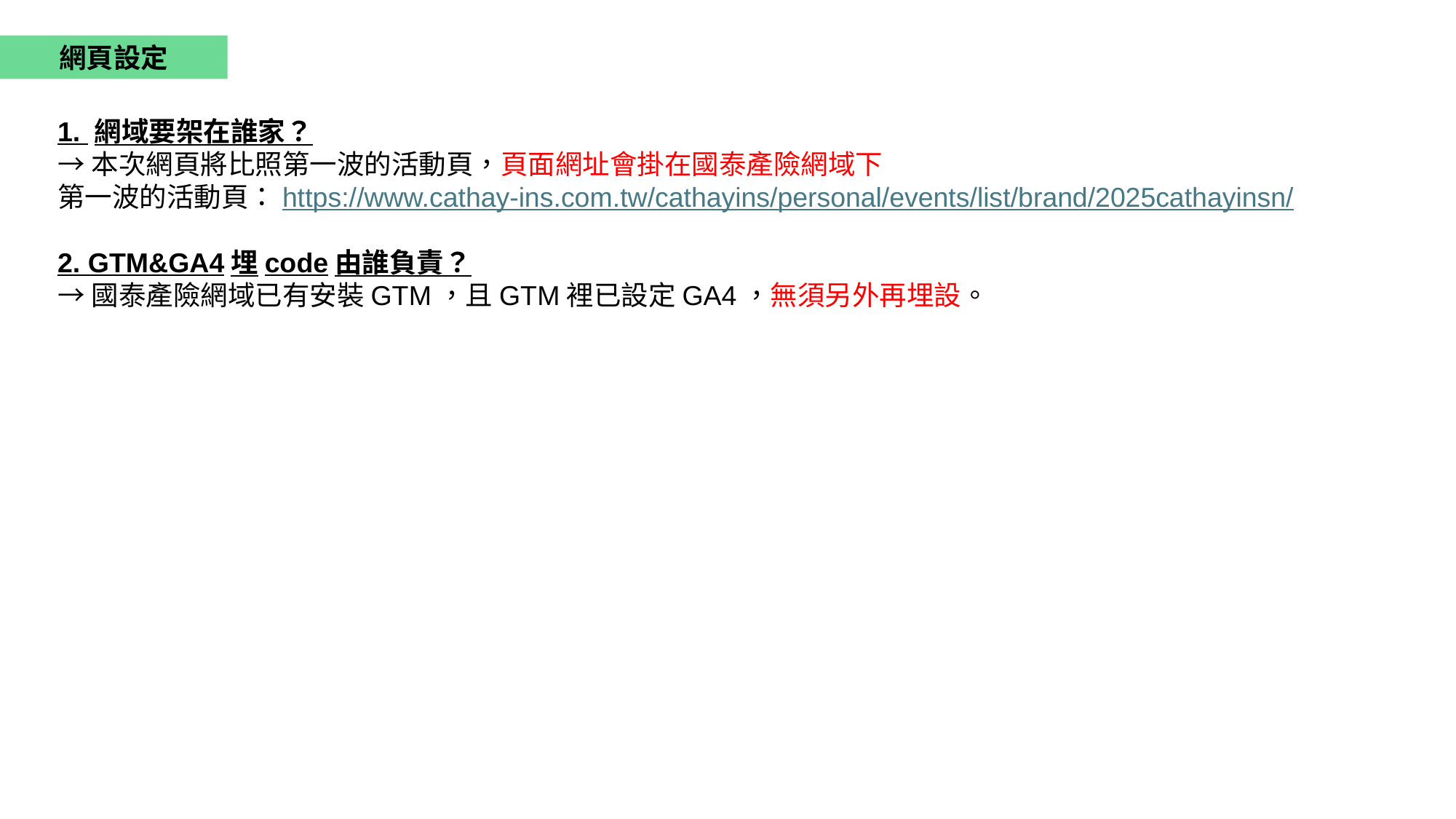

網頁設定
1. 網域要架在誰家？
→本次網頁將比照第一波的活動頁，頁面網址會掛在國泰產險網域下
第一波的活動頁：https://www.cathay-ins.com.tw/cathayins/personal/events/list/brand/2025cathayinsn/

2. GTM&GA4埋code由誰負責？
→國泰產險網域已有安裝GTM，且GTM裡已設定GA4，無須另外再埋設。